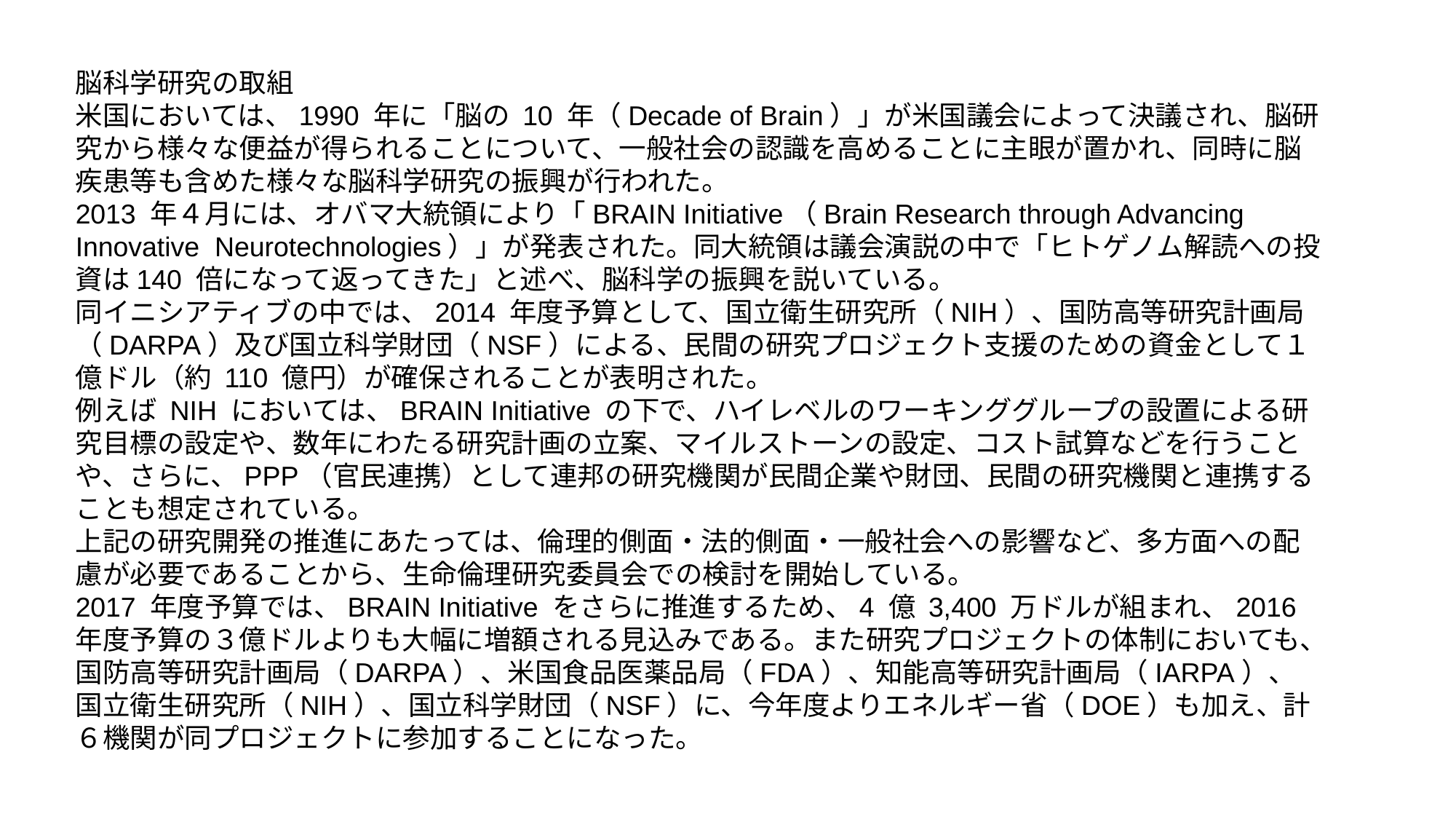

脳科学研究の取組
米国においては、1990 年に「脳の 10 年（Decade of Brain）」が米国議会によって決議され、脳研究から様々な便益が得られることについて、一般社会の認識を高めることに主眼が置かれ、同時に脳疾患等も含めた様々な脳科学研究の振興が行われた。
2013 年４月には、オバマ大統領により「BRAIN Initiative（Brain Research through Advancing Innovative  Neurotechnologies）」が発表された。同大統領は議会演説の中で「ヒトゲノム解読への投資は140 倍になって返ってきた」と述べ、脳科学の振興を説いている。
同イニシアティブの中では、2014 年度予算として、国立衛生研究所（NIH）、国防高等研究計画局（DARPA）及び国立科学財団（NSF）による、民間の研究プロジェクト支援のための資金として１億ドル（約 110 億円）が確保されることが表明された。
例えば NIH においては、BRAIN Initiative の下で、ハイレベルのワーキンググループの設置による研究目標の設定や、数年にわたる研究計画の立案、マイルストーンの設定、コスト試算などを行うことや、さらに、PPP（官民連携）として連邦の研究機関が民間企業や財団、民間の研究機関と連携することも想定されている。
上記の研究開発の推進にあたっては、倫理的側面・法的側面・一般社会への影響など、多方面への配慮が必要であることから、生命倫理研究委員会での検討を開始している。
2017 年度予算では、BRAIN Initiative をさらに推進するため、4 億 3,400 万ドルが組まれ、2016 年度予算の３億ドルよりも大幅に増額される見込みである。また研究プロジェクトの体制においても、国防高等研究計画局（DARPA）、米国食品医薬品局（FDA）、知能高等研究計画局（IARPA）、国立衛生研究所（NIH）、国立科学財団（NSF）に、今年度よりエネルギー省（DOE）も加え、計６機関が同プロジェクトに参加することになった。